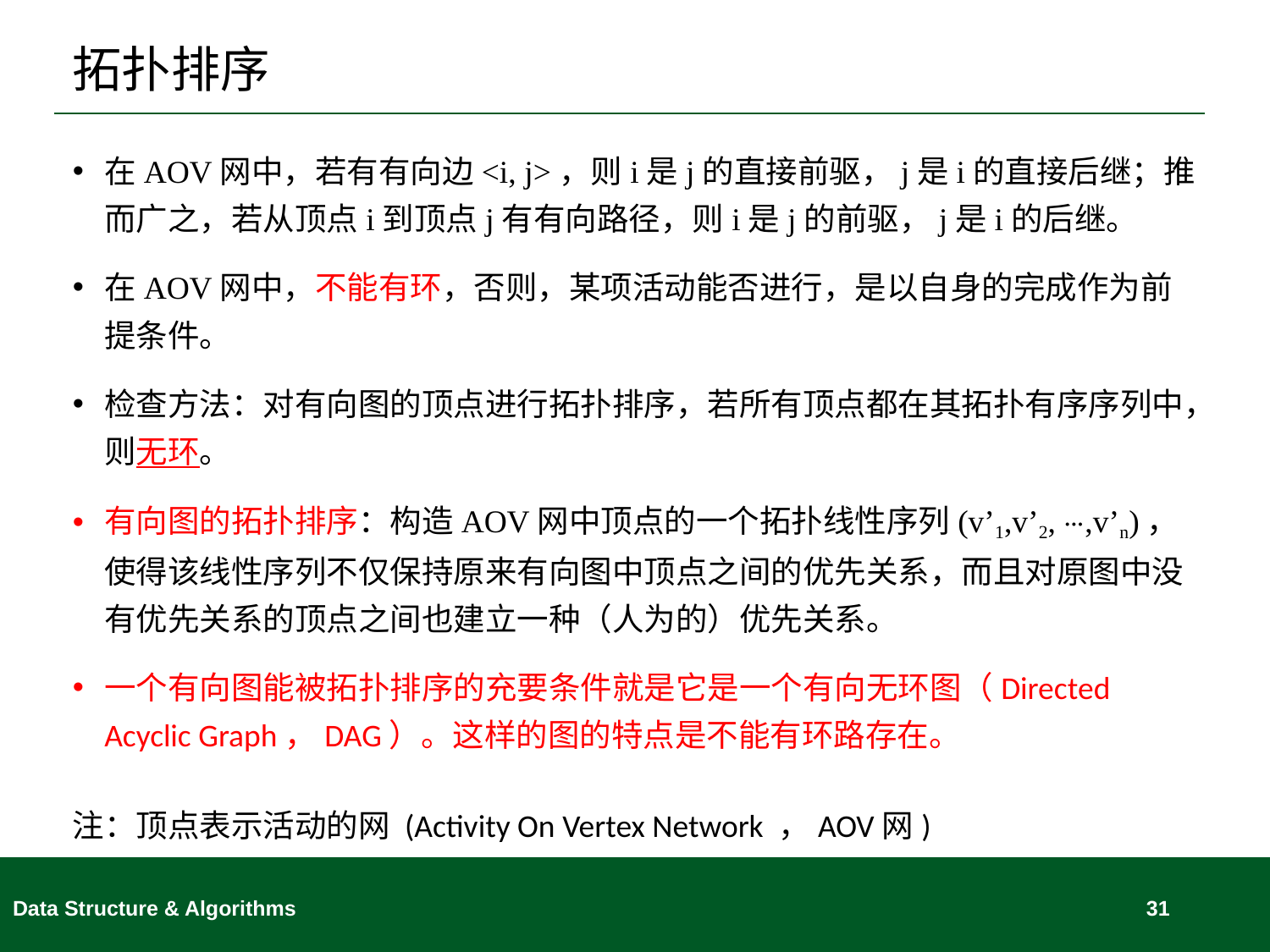

# 拓扑排序
在AOV网中，若有有向边<i, j>，则i是j的直接前驱，j是i的直接后继；推而广之，若从顶点i到顶点j有有向路径，则i是j的前驱，j是i的后继。
在AOV网中，不能有环，否则，某项活动能否进行，是以自身的完成作为前提条件。
检查方法：对有向图的顶点进行拓扑排序，若所有顶点都在其拓扑有序序列中，则无环。
有向图的拓扑排序：构造AOV网中顶点的一个拓扑线性序列(v’1,v’2, ⋯,v’n)，使得该线性序列不仅保持原来有向图中顶点之间的优先关系，而且对原图中没有优先关系的顶点之间也建立一种（人为的）优先关系。
一个有向图能被拓扑排序的充要条件就是它是一个有向无环图（Directed Acyclic Graph，DAG）。这样的图的特点是不能有环路存在。
注：顶点表示活动的网 (Activity On Vertex Network ，AOV网)
Data Structure & Algorithms
31